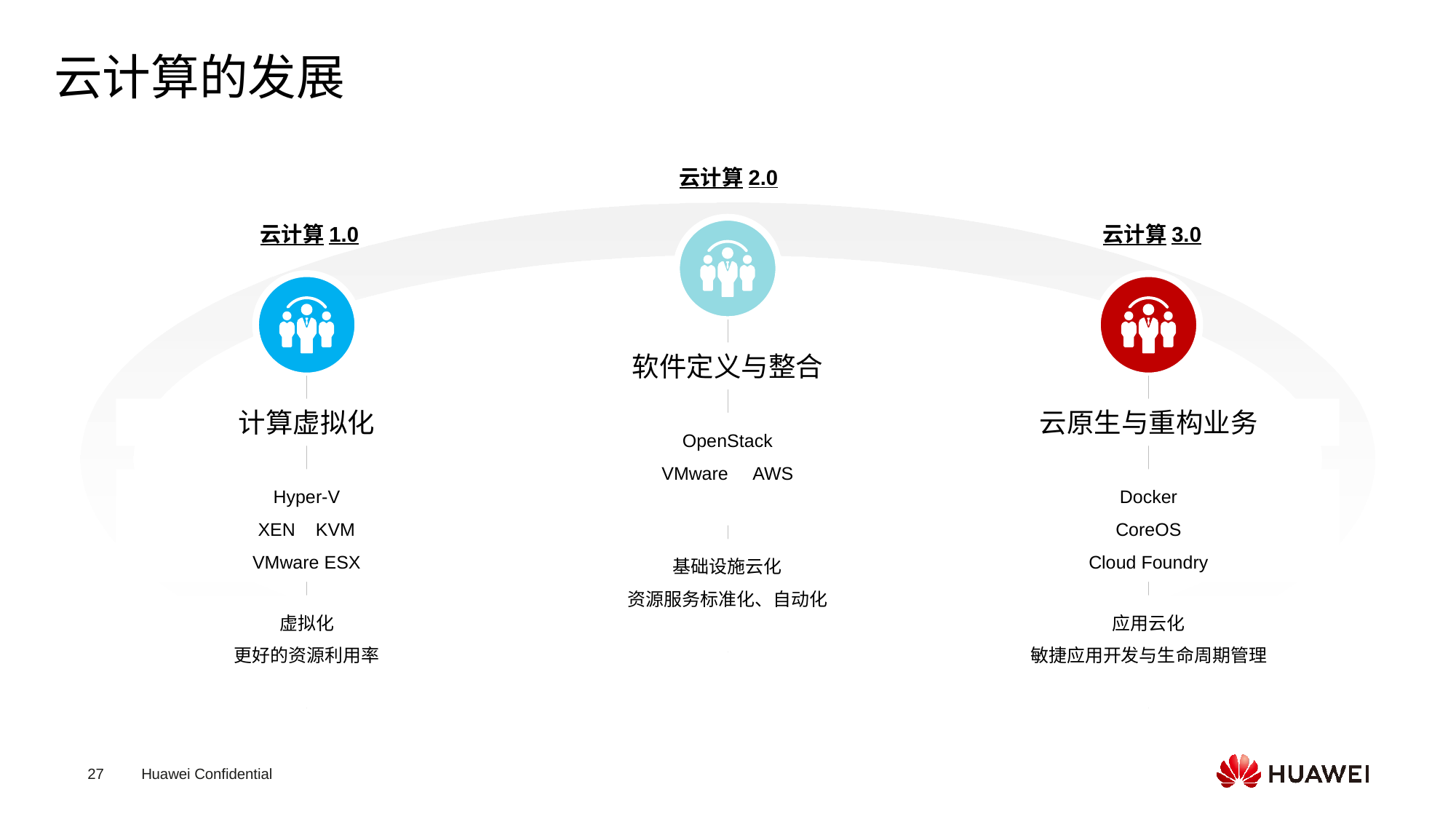

# 云计算的发展
云计算2.0

云计算1.0
云计算3.0

软件定义与整合
计算虚拟化
云原生与重构业务
OpenStack
VMware     AWS
Hyper-V
XEN    KVM
VMware ESX
Docker
CoreOS
Cloud Foundry
基础设施云化
资源服务标准化、自动化
虚拟化
更好的资源利用率
应用云化
敏捷应用开发与生命周期管理